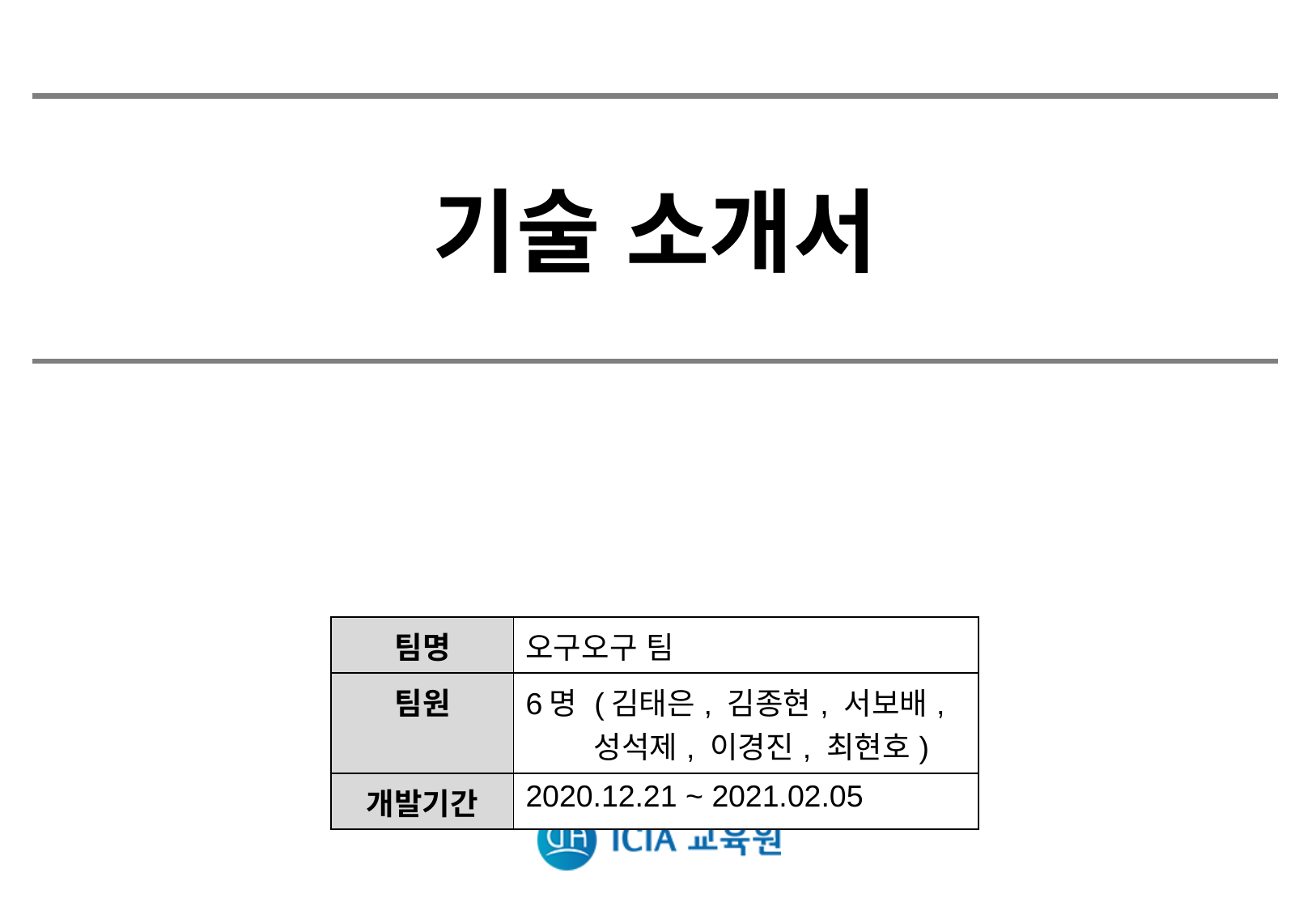

기술 소개서
| 팀명 | 오구오구 팀 |
| --- | --- |
| 팀원 | 6명 (김태은, 김종현, 서보배, 성석제, 이경진, 최현호) |
| 개발기간 | 2020.12.21 ~ 2021.02.05 |